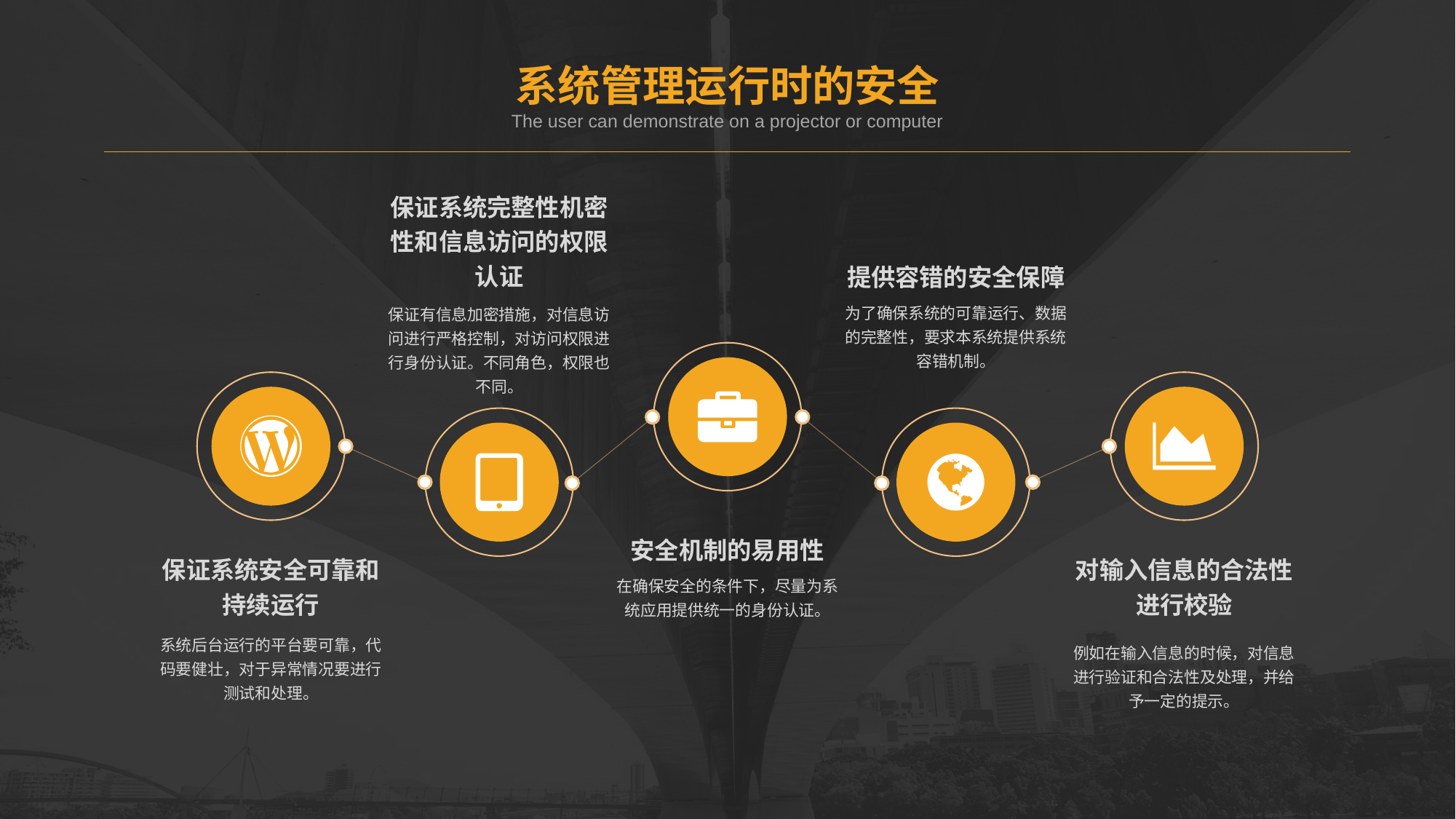

系统管理运行时的安全
The user can demonstrate on a projector or computer
保证系统完整性机密性和信息访问的权限认证
保证有信息加密措施，对信息访问进行严格控制，对访问权限进行身份认证。不同角色，权限也不同。
提供容错的安全保障
为了确保系统的可靠运行、数据的完整性，要求本系统提供系统容错机制。

安全机制的易用性
在确保安全的条件下，尽量为系统应用提供统一的身份认证。
保证系统安全可靠和持续运行
系统后台运行的平台要可靠，代码要健壮，对于异常情况要进行测试和处理。
对输入信息的合法性进行校验
例如在输入信息的时候，对信息进行验证和合法性及处理，并给予一定的提示。